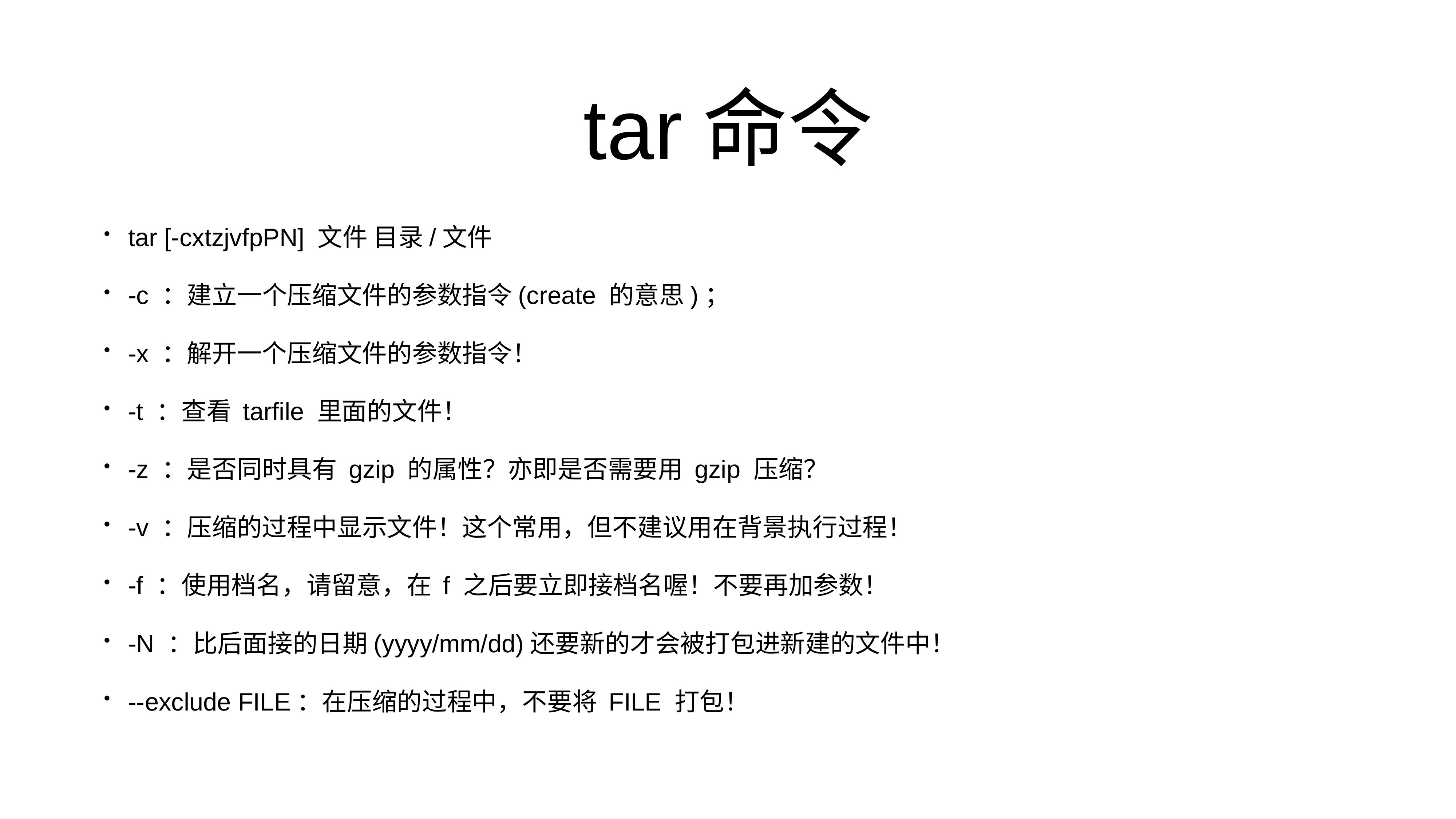

# tar命令
tar [-cxtzjvfpPN] 文件 目录/文件
-c ：建立一个压缩文件的参数指令(create 的意思)；
-x ：解开一个压缩文件的参数指令！
-t ：查看 tarfile 里面的文件！
-z ：是否同时具有 gzip 的属性？亦即是否需要用 gzip 压缩？
-v ：压缩的过程中显示文件！这个常用，但不建议用在背景执行过程！
-f ：使用档名，请留意，在 f 之后要立即接档名喔！不要再加参数！
-N ：比后面接的日期(yyyy/mm/dd)还要新的才会被打包进新建的文件中！
--exclude FILE：在压缩的过程中，不要将 FILE 打包！